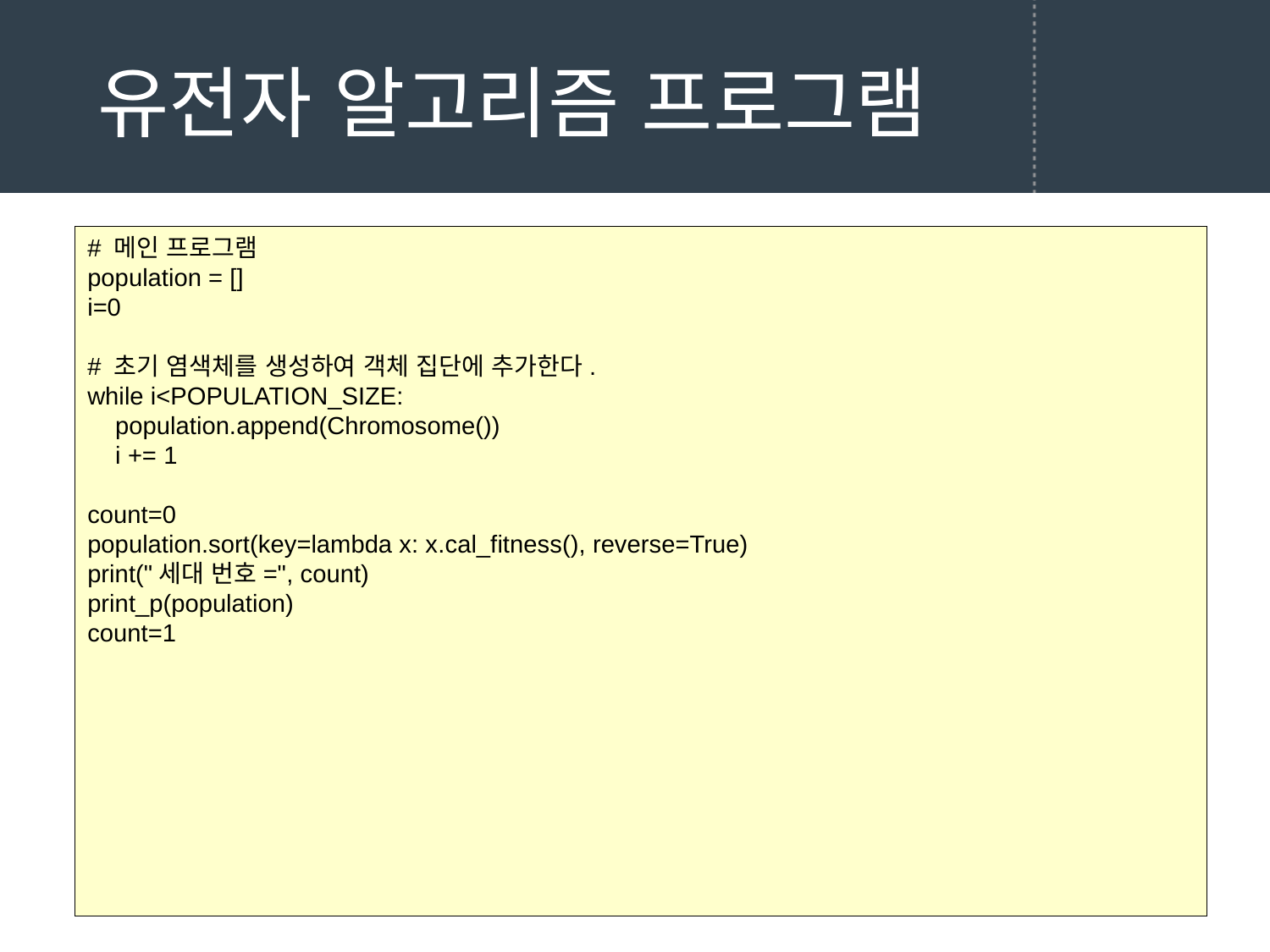

# 유전자 알고리즘 프로그램
# 메인 프로그램
population = []
i=0

# 초기 염색체를 생성하여 객체 집단에 추가한다.
while i<POPULATION_SIZE:
    population.append(Chromosome())
    i += 1

count=0
population.sort(key=lambda x: x.cal_fitness(), reverse=True)
print("세대 번호=", count)
print_p(population)
count=1